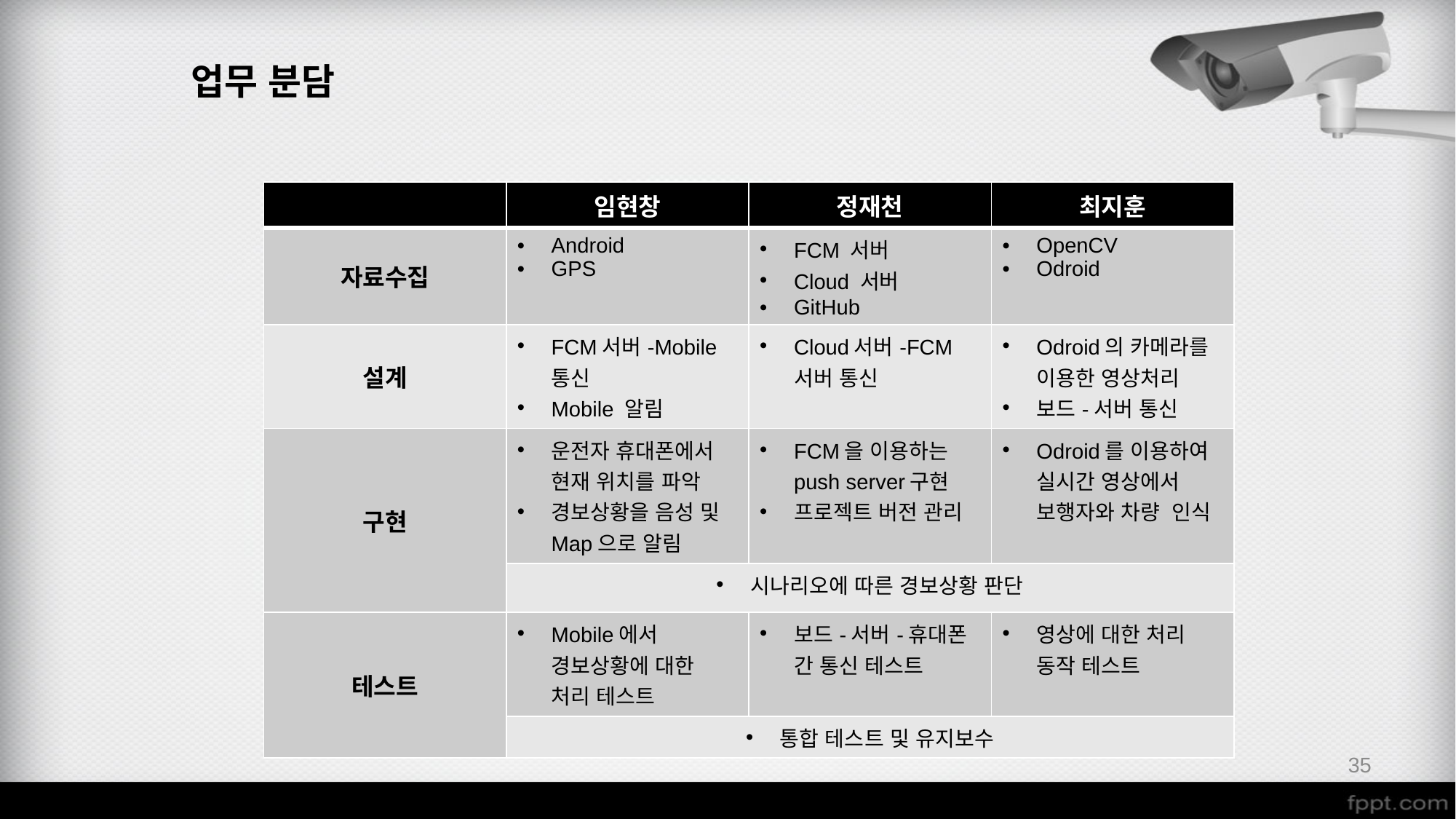

업무 분담
|  | 임현창 | 정재천 | 최지훈 |
| --- | --- | --- | --- |
| 자료수집 | Android GPS | FCM 서버 Cloud 서버 GitHub | OpenCV Odroid |
| 설계 | FCM서버-Mobile통신 Mobile 알림 | Cloud서버-FCM서버 통신 | Odroid의 카메라를 이용한 영상처리 보드-서버 통신 |
| 구현 | 운전자 휴대폰에서 현재 위치를 파악 경보상황을 음성 및 Map으로 알림 | FCM을 이용하는 push server구현 프로젝트 버전 관리 | Odroid를 이용하여 실시간 영상에서 보행자와 차량 인식 |
|  | 시나리오에 따른 경보상황 판단 |  |  |
| 테스트 | Mobile에서 경보상황에 대한 처리 테스트 | 보드-서버-휴대폰 간 통신 테스트 | 영상에 대한 처리 동작 테스트 |
|  | 통합 테스트 및 유지보수 |  |  |
35